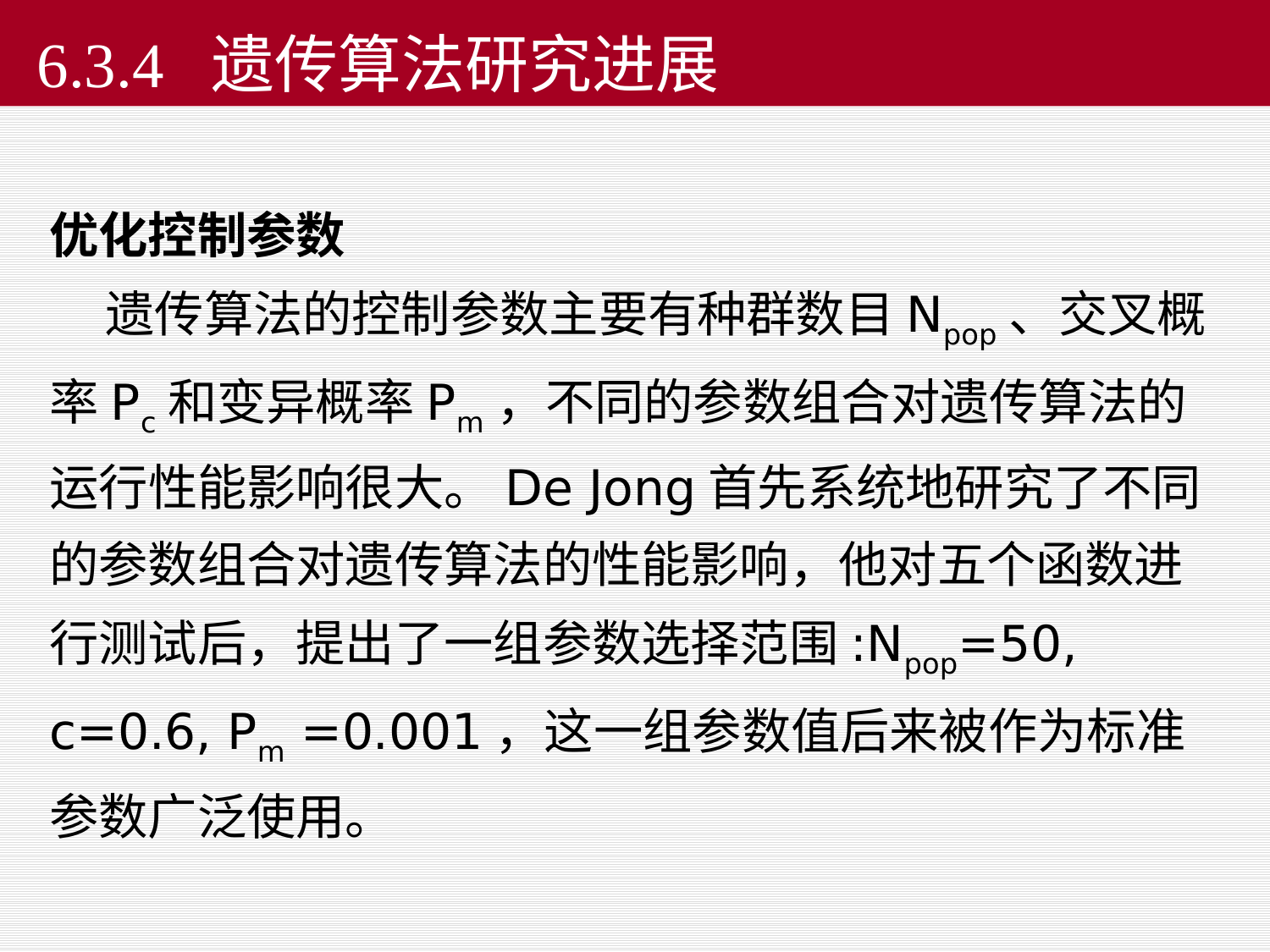

6.3.4  遗传算法研究进展
优化控制参数
    遗传算法的控制参数主要有种群数目Npop、交叉概率Pc和变异概率Pm，不同的参数组合对遗传算法的运行性能影响很大。De Jong首先系统地研究了不同的参数组合对遗传算法的性能影响，他对五个函数进行测试后，提出了一组参数选择范围:Npop=50, c=0.6, Pm =0.001，这一组参数值后来被作为标准参数广泛使用。

125